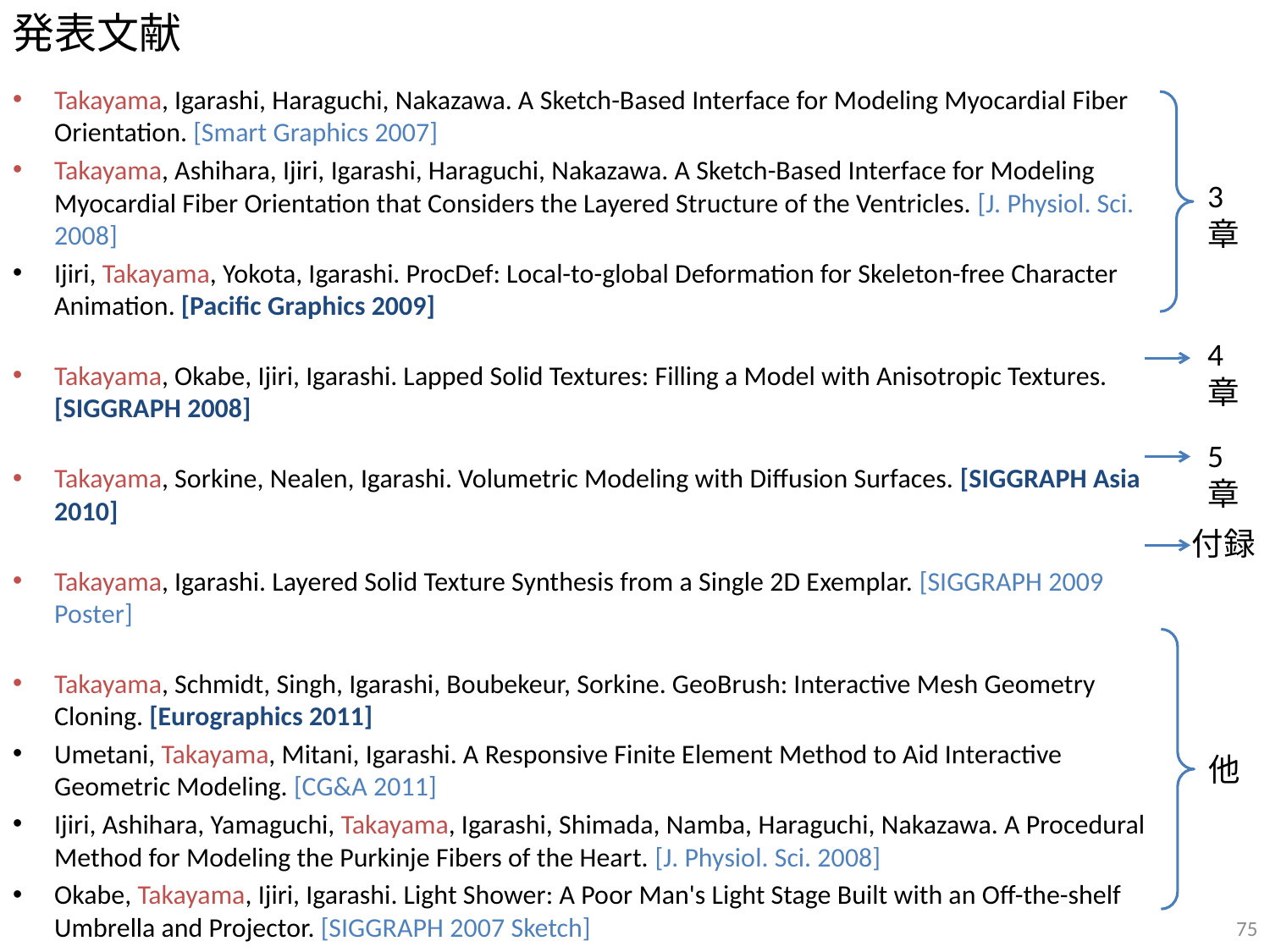

発表文献
Takayama, Igarashi, Haraguchi, Nakazawa. A Sketch-Based Interface for Modeling Myocardial Fiber Orientation. [Smart Graphics 2007]
Takayama, Ashihara, Ijiri, Igarashi, Haraguchi, Nakazawa. A Sketch-Based Interface for Modeling Myocardial Fiber Orientation that Considers the Layered Structure of the Ventricles. [J. Physiol. Sci. 2008]
Ijiri, Takayama, Yokota, Igarashi. ProcDef: Local-to-global Deformation for Skeleton-free Character Animation. [Pacific Graphics 2009]

Takayama, Okabe, Ijiri, Igarashi. Lapped Solid Textures: Filling a Model with Anisotropic Textures. [SIGGRAPH 2008]

Takayama, Sorkine, Nealen, Igarashi. Volumetric Modeling with Diffusion Surfaces. [SIGGRAPH Asia 2010]

Takayama, Igarashi. Layered Solid Texture Synthesis from a Single 2D Exemplar. [SIGGRAPH 2009 Poster]

Takayama, Schmidt, Singh, Igarashi, Boubekeur, Sorkine. GeoBrush: Interactive Mesh Geometry Cloning. [Eurographics 2011]
Umetani, Takayama, Mitani, Igarashi. A Responsive Finite Element Method to Aid Interactive Geometric Modeling. [CG&A 2011]
Ijiri, Ashihara, Yamaguchi, Takayama, Igarashi, Shimada, Namba, Haraguchi, Nakazawa. A Procedural Method for Modeling the Purkinje Fibers of the Heart. [J. Physiol. Sci. 2008]
Okabe, Takayama, Ijiri, Igarashi. Light Shower: A Poor Man's Light Stage Built with an Off-the-shelf Umbrella and Projector. [SIGGRAPH 2007 Sketch]

3章
4章
5章
付録

他
75